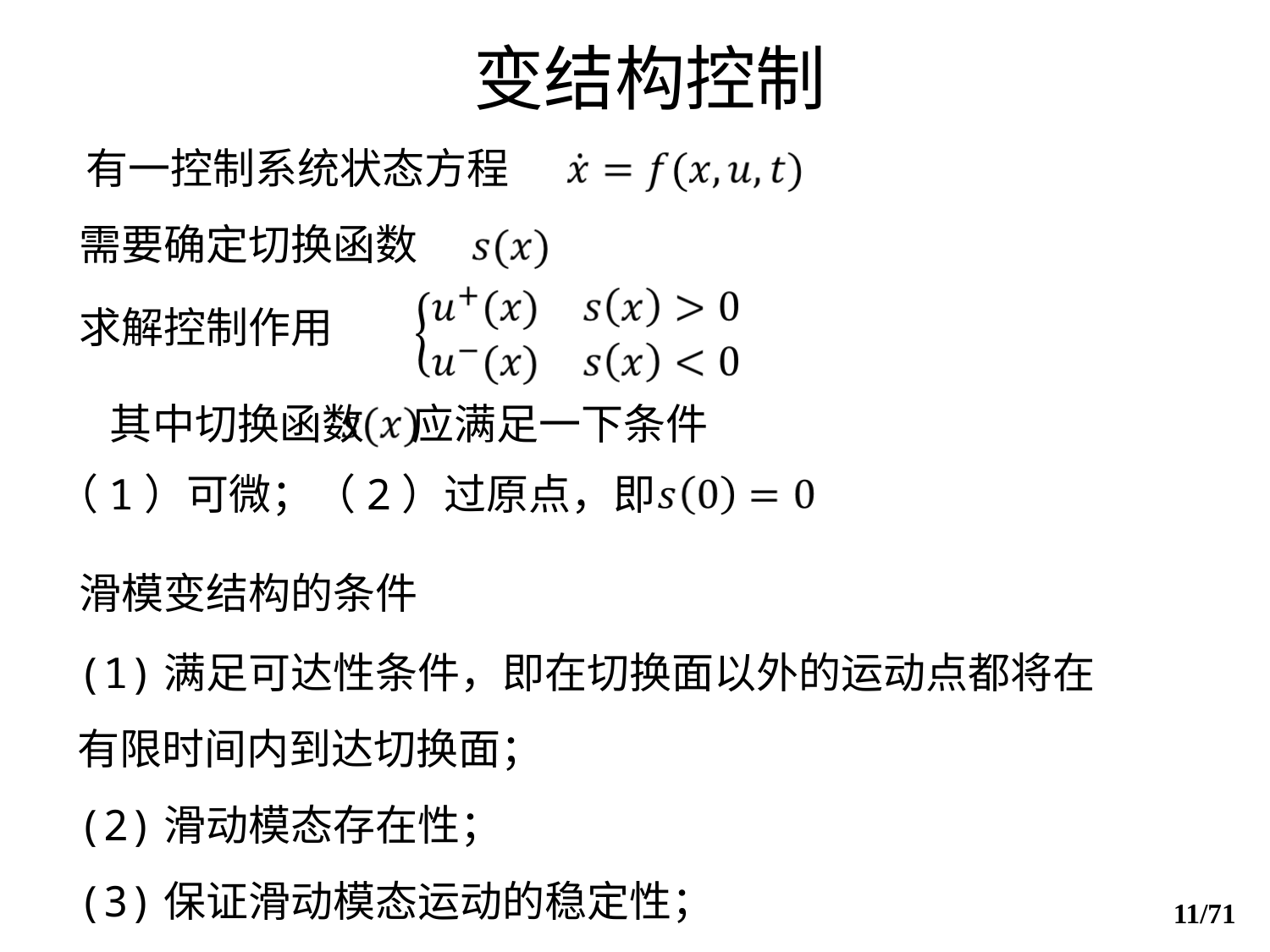

# 变结构控制
有一控制系统状态方程

需要确定切换函数

求解控制作用

其中切换函数     应满足一下条件

（1）可微；（2）过原点，即
滑模变结构的条件
(1)满足可达性条件，即在切换面以外的运动点都将在有限时间内到达切换面；
(2)滑动模态存在性；
(3)保证滑动模态运动的稳定性；
11/71